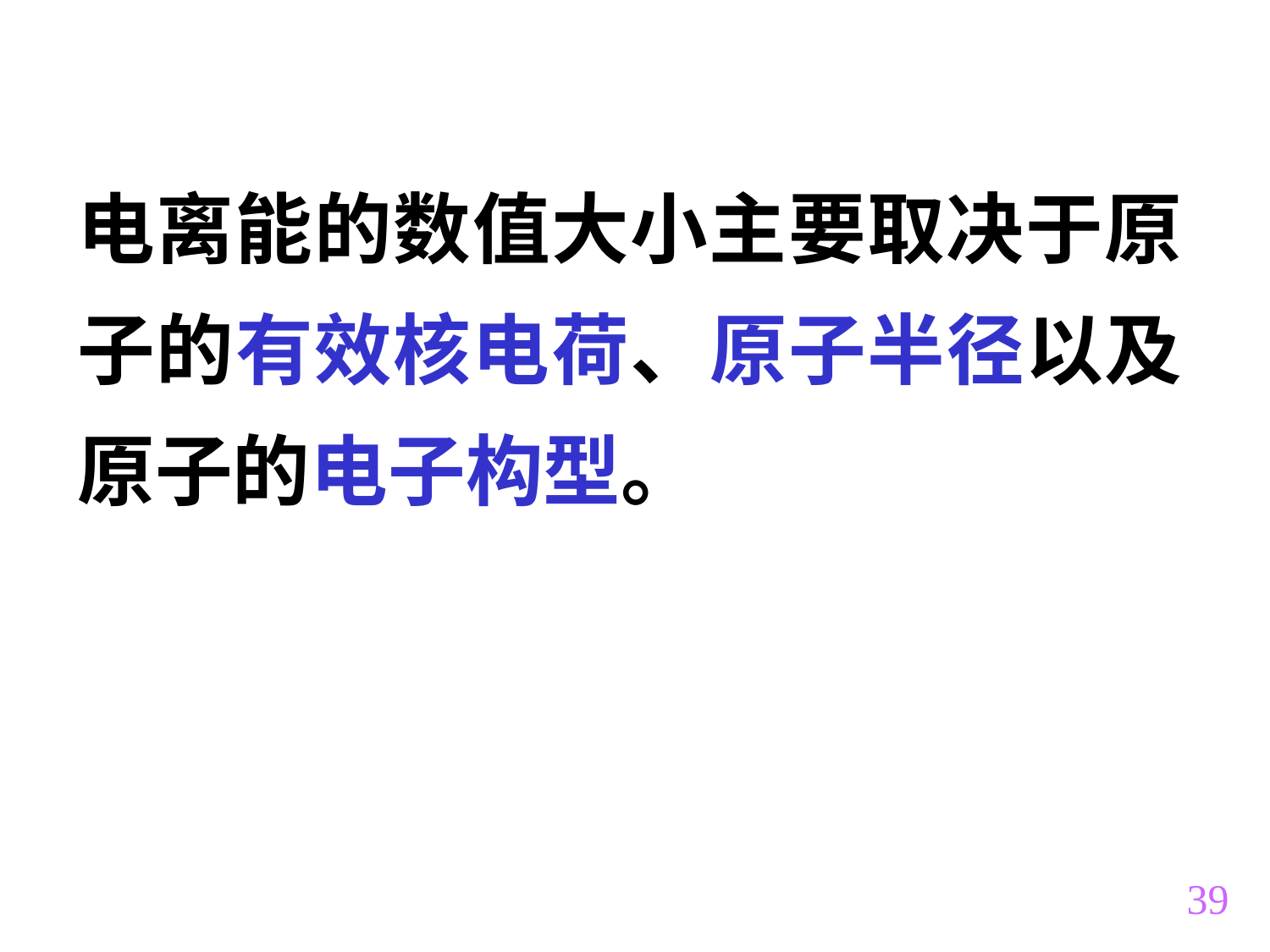

电离能的数值大小主要取决于原子的有效核电荷、原子半径以及原子的电子构型。